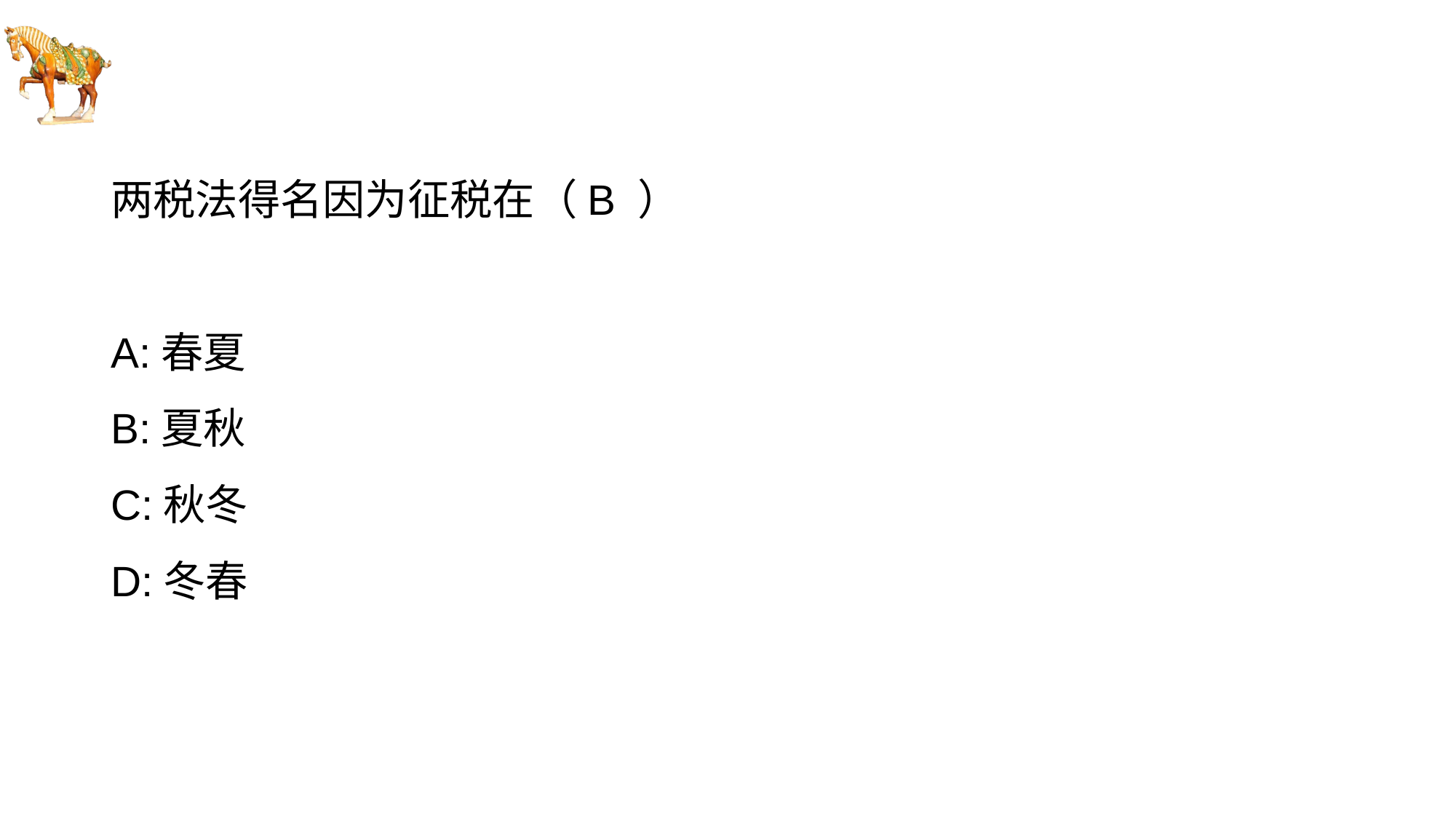

#
两税法得名因为征税在（B ）

A:春夏
B:夏秋
C:秋冬
D:冬春

57